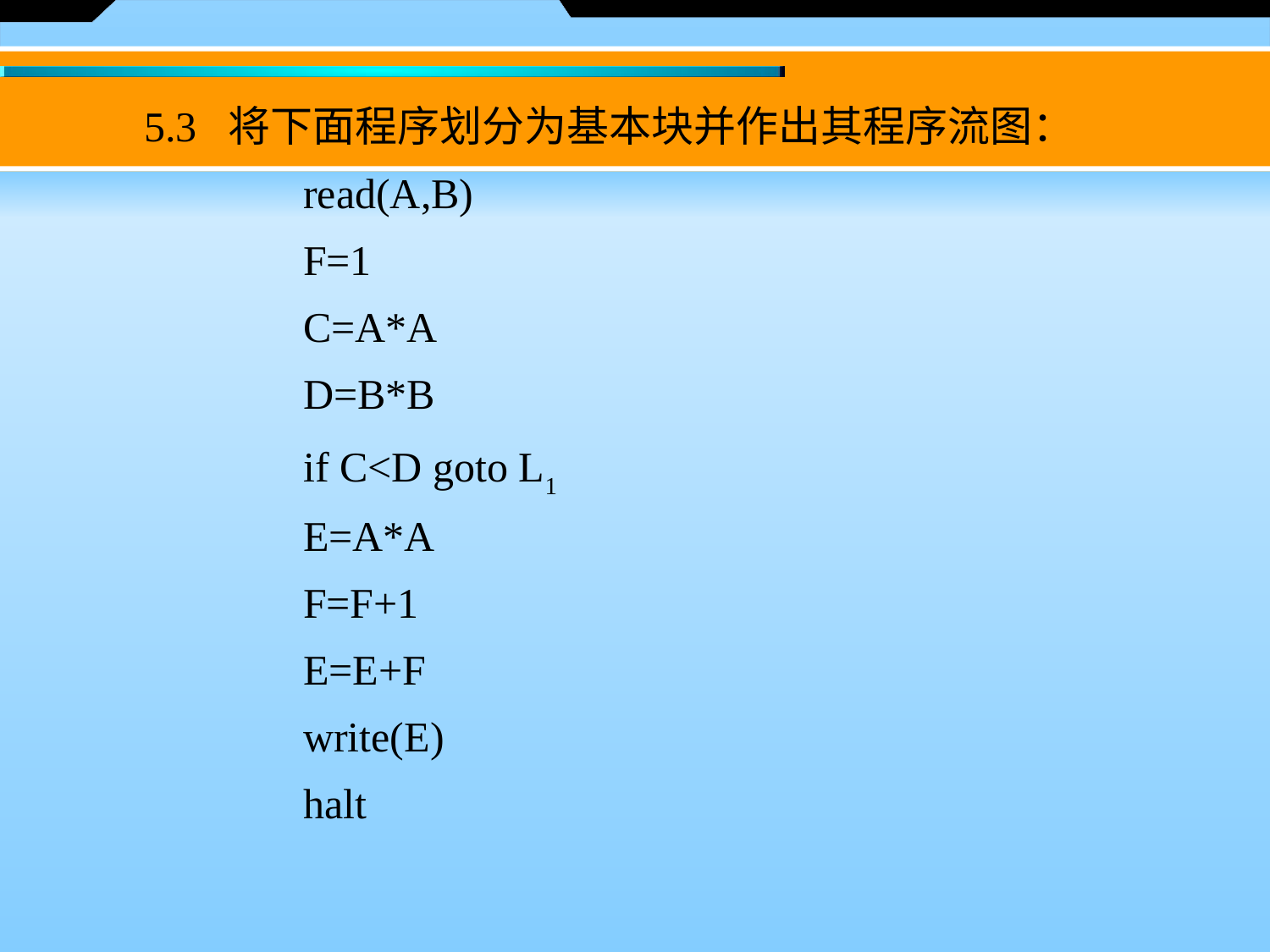

5.3  将下面程序划分为基本块并作出其程序流图：
       		read(A,B)
        		F=1
              	C=A*A
              	D=B*B
              	if C<D goto L1
              	E=A*A
              	F=F+1
              	E=E+F
              	write(E)
              	halt